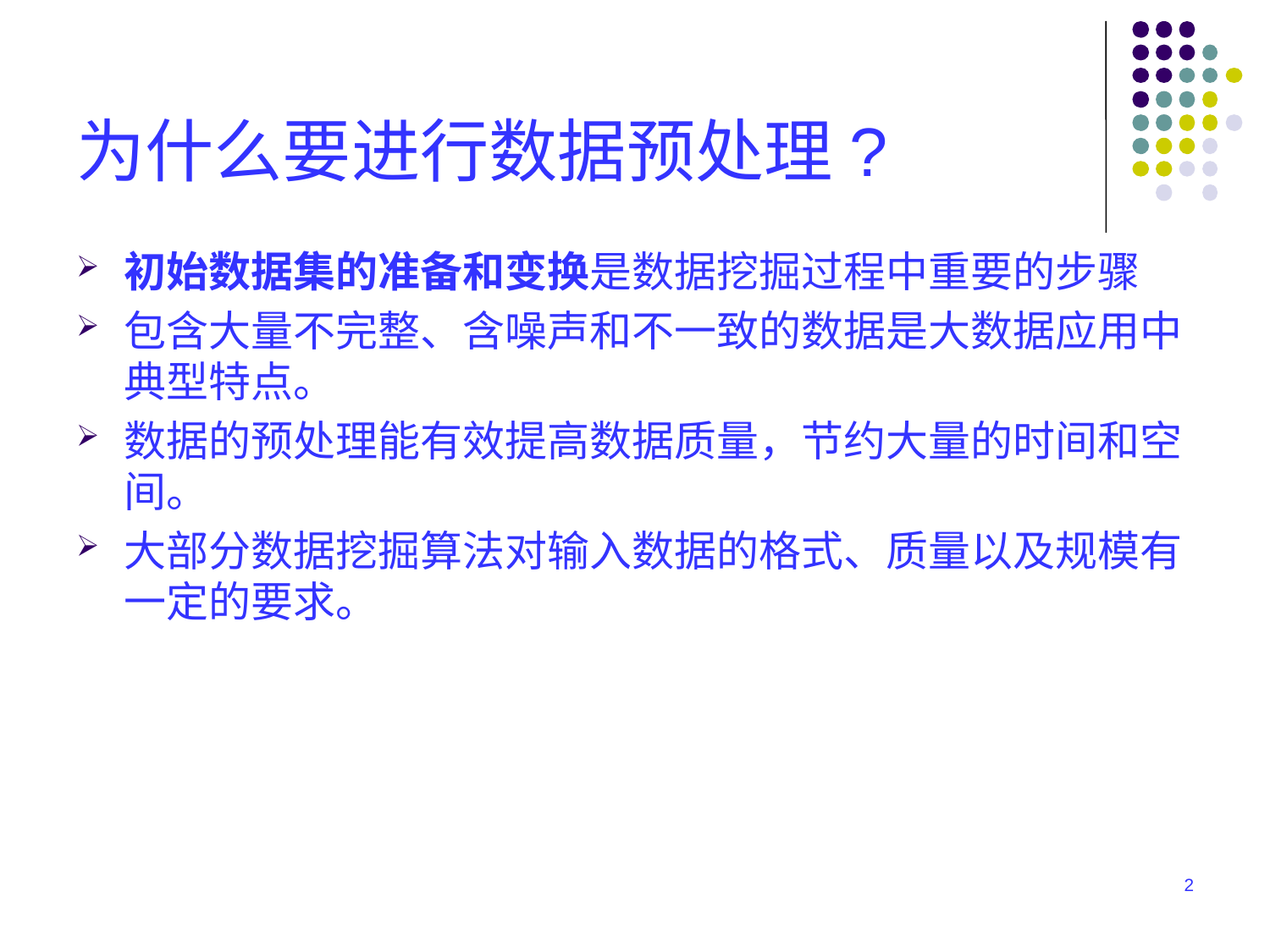

# 为什么要进行数据预处理?
初始数据集的准备和变换是数据挖掘过程中重要的步骤
包含大量不完整、含噪声和不一致的数据是大数据应用中典型特点。
数据的预处理能有效提高数据质量，节约大量的时间和空间。
大部分数据挖掘算法对输入数据的格式、质量以及规模有一定的要求。
2